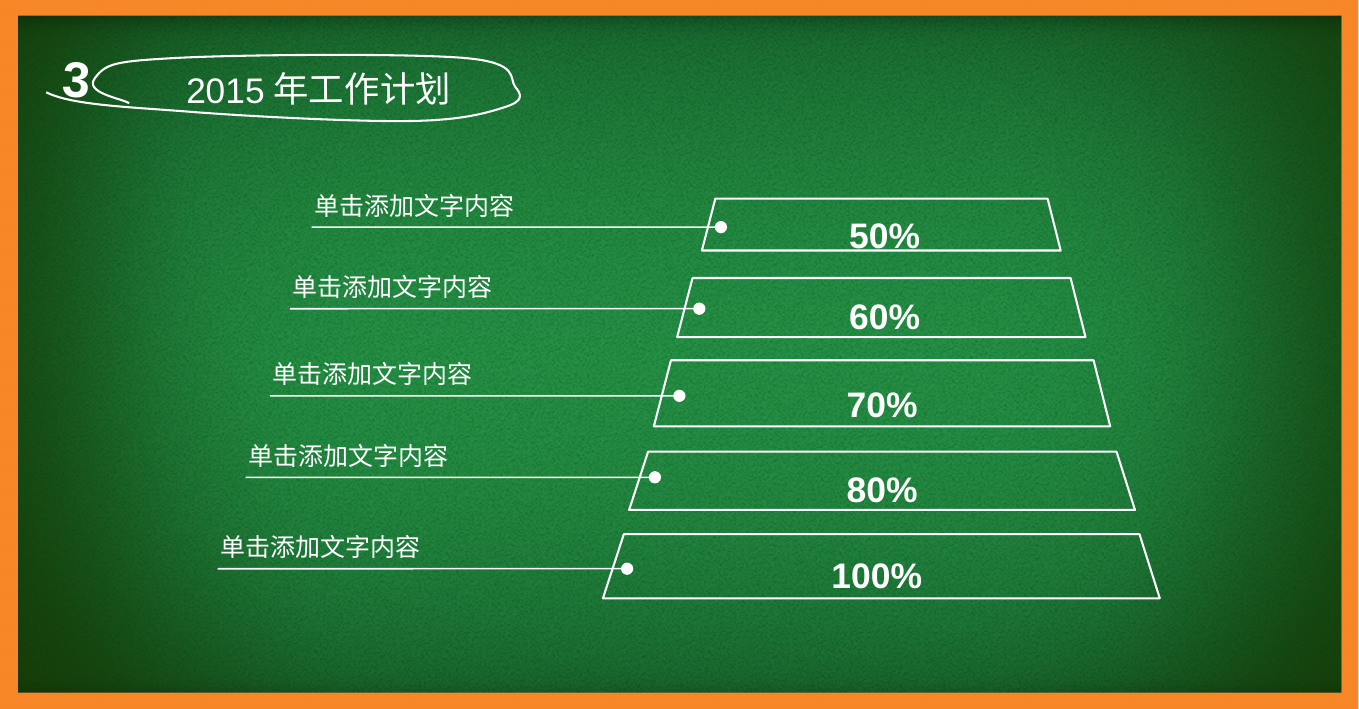

3
2015年工作计划
单击添加文字内容
50%

单击添加文字内容

60%

单击添加文字内容

70%

单击添加文字内容

80%

单击添加文字内容

100%